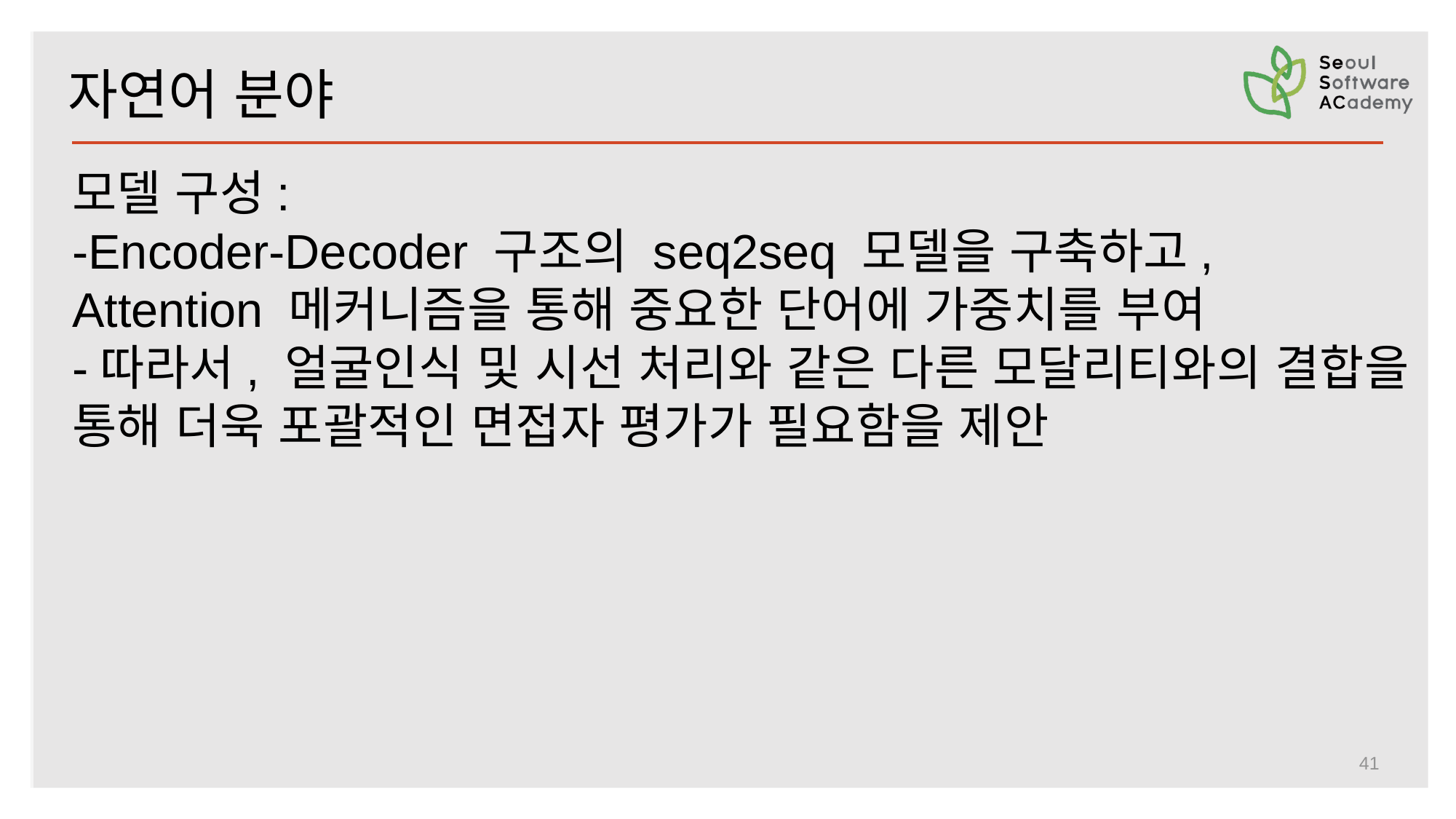

자연어 분야
모델 구성:
-Encoder-Decoder 구조의 seq2seq 모델을 구축하고, Attention 메커니즘을 통해 중요한 단어에 가중치를 부여
-따라서, 얼굴인식 및 시선 처리와 같은 다른 모달리티와의 결합을 통해 더욱 포괄적인 면접자 평가가 필요함을 제안

41